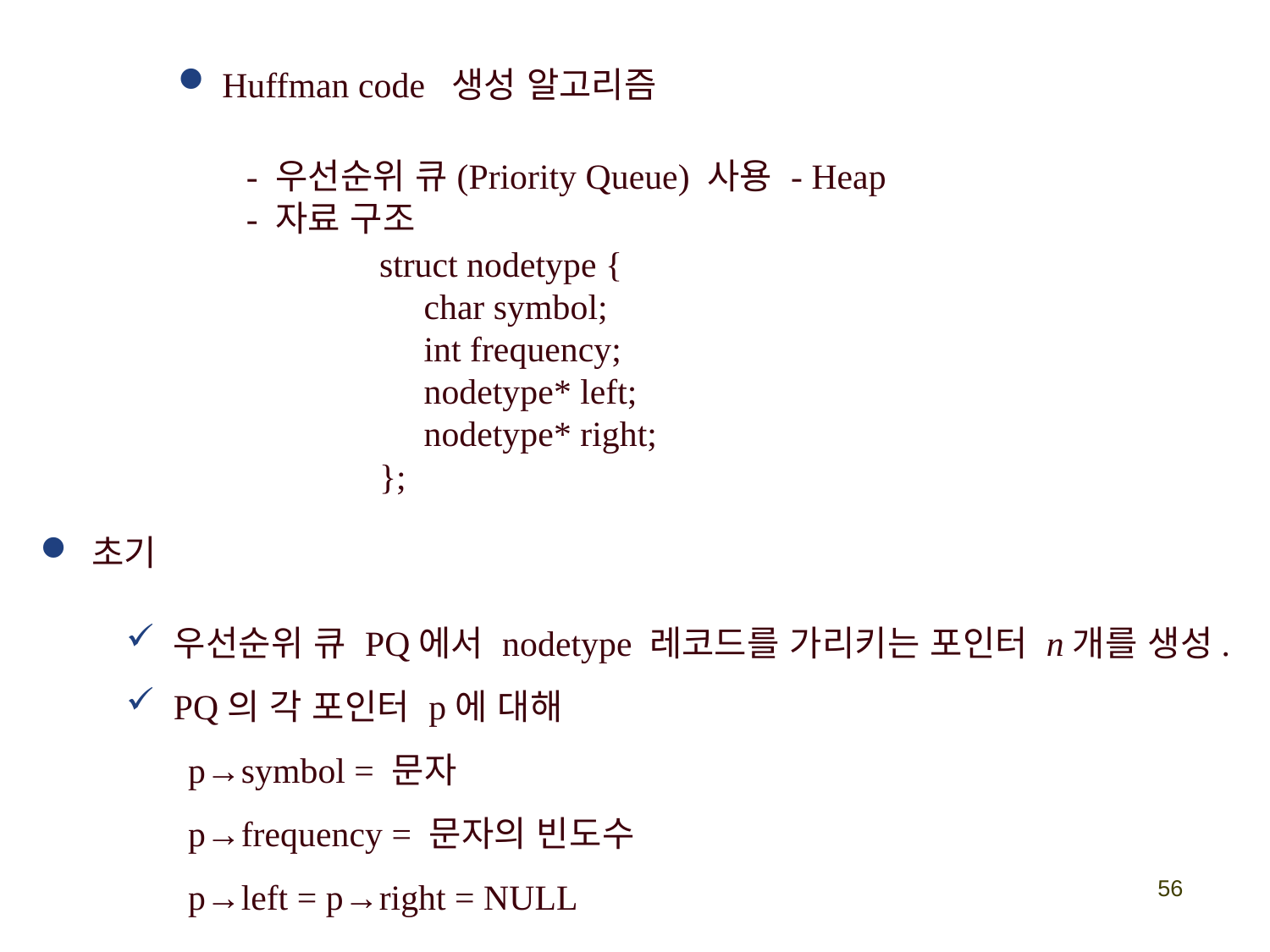

Huffman code  생성 알고리즘
- 우선순위 큐(Priority Queue) 사용 - Heap
- 자료 구조
struct nodetype {
     char symbol;
     int frequency;
     nodetype* left;
     nodetype* right;
};
 초기
우선순위 큐 PQ에서 nodetype 레코드를 가리키는 포인터 n개를 생성.
PQ의 각 포인터 p에 대해
p→symbol = 문자
p→frequency = 문자의 빈도수
p→left = p→right = NULL
56